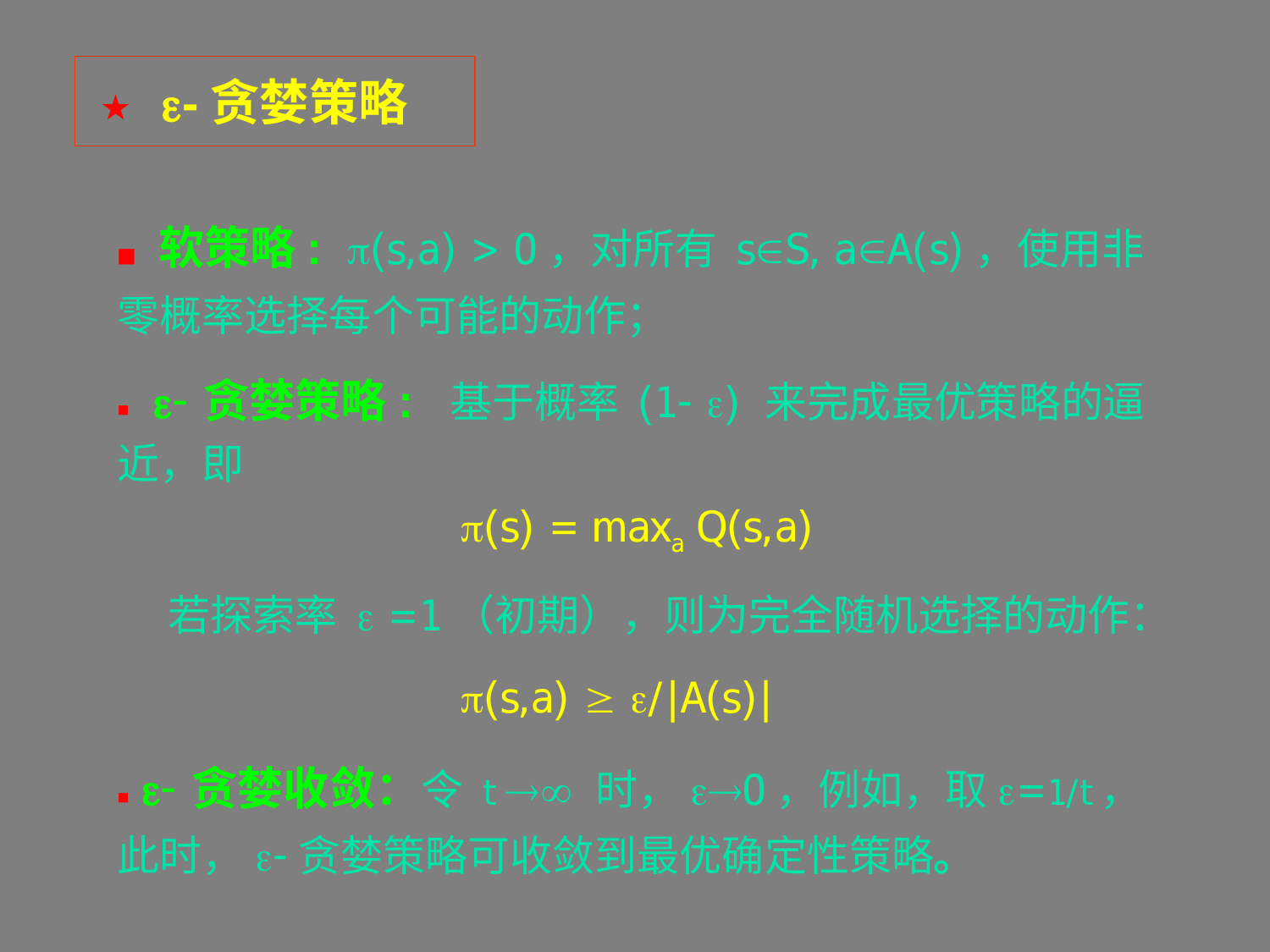

★ ε-贪婪策略
■ 软策略:  π(s,a) > 0，对所有 s∈S, a∈A(s)，使用非零概率选择每个可能的动作；
■  ε-贪婪策略:  基于概率 (1- ε) 来完成最优策略的逼近，即
                          π(s) = maxa Q(s,a)
    若探索率 ε =1（初期），则为完全随机选择的动作：
                          π(s,a) ≥ ε/|A(s)|
■ ε-贪婪收敛：令 t →∞ 时，ε→0，例如，取ε=1/t，此时，ε-贪婪策略可收敛到最优确定性策略。